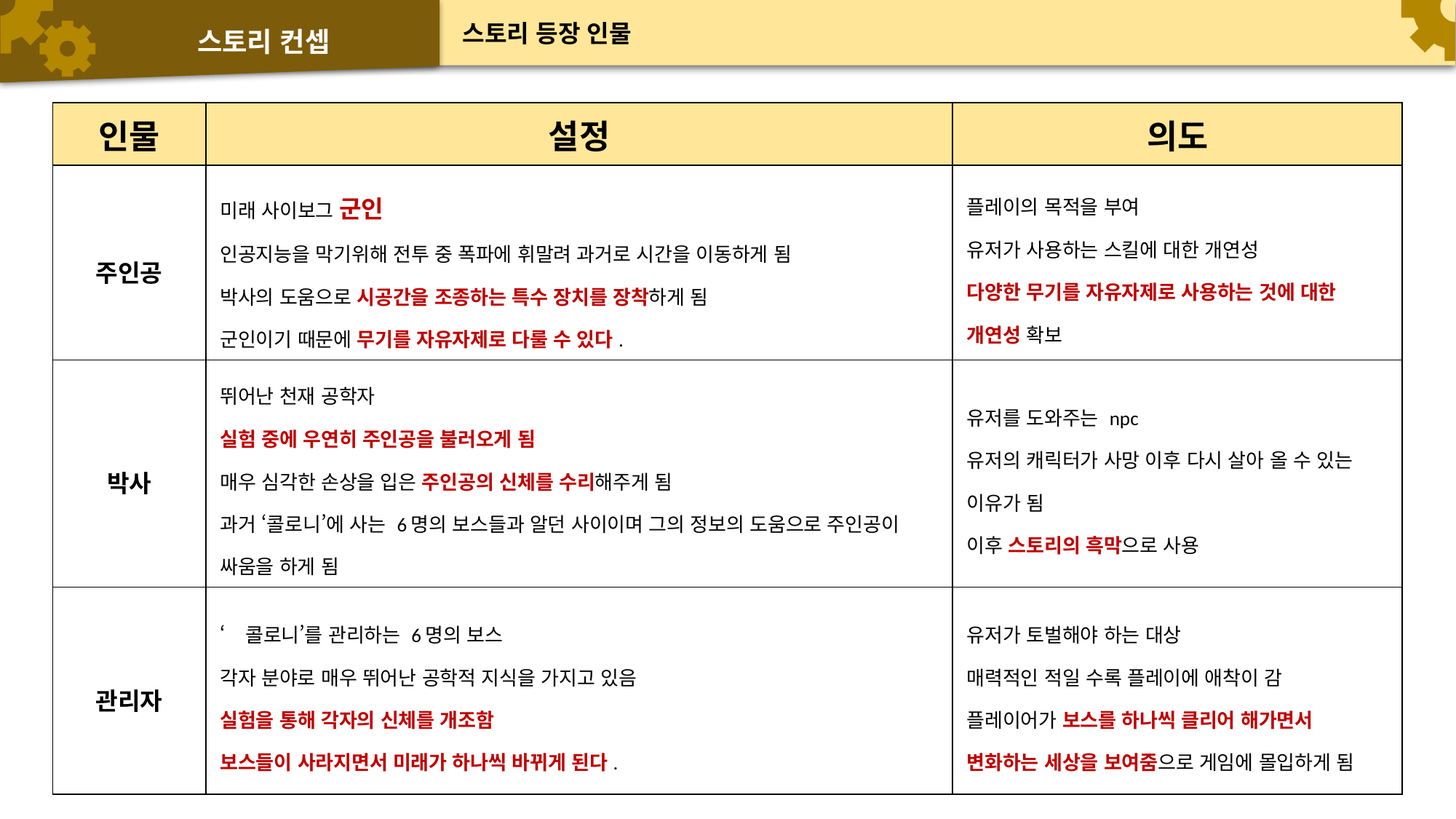

# 스토리 컨셉
스토리 등장 인물
| 인물 | 설정 | 의도 |
| --- | --- | --- |
| 주인공 | 미래 사이보그 군인 인공지능을 막기위해 전투 중 폭파에 휘말려 과거로 시간을 이동하게 됨 박사의 도움으로 시공간을 조종하는 특수 장치를 장착하게 됨 군인이기 때문에 무기를 자유자제로 다룰 수 있다. | 플레이의 목적을 부여 유저가 사용하는 스킬에 대한 개연성 다양한 무기를 자유자제로 사용하는 것에 대한 개연성 확보 |
| 박사 | 뛰어난 천재 공학자 실험 중에 우연히 주인공을 불러오게 됨 매우 심각한 손상을 입은 주인공의 신체를 수리해주게 됨 과거 ‘콜로니’에 사는 6명의 보스들과 알던 사이이며 그의 정보의 도움으로 주인공이 싸움을 하게 됨 | 유저를 도와주는 npc 유저의 캐릭터가 사망 이후 다시 살아 올 수 있는 이유가 됨 이후 스토리의 흑막으로 사용 |
| 관리자 | ‘콜로니’를 관리하는 6명의 보스 각자 분야로 매우 뛰어난 공학적 지식을 가지고 있음 실험을 통해 각자의 신체를 개조함 보스들이 사라지면서 미래가 하나씩 바뀌게 된다. | 유저가 토벌해야 하는 대상 매력적인 적일 수록 플레이에 애착이 감 플레이어가 보스를 하나씩 클리어 해가면서 변화하는 세상을 보여줌으로 게임에 몰입하게 됨 |